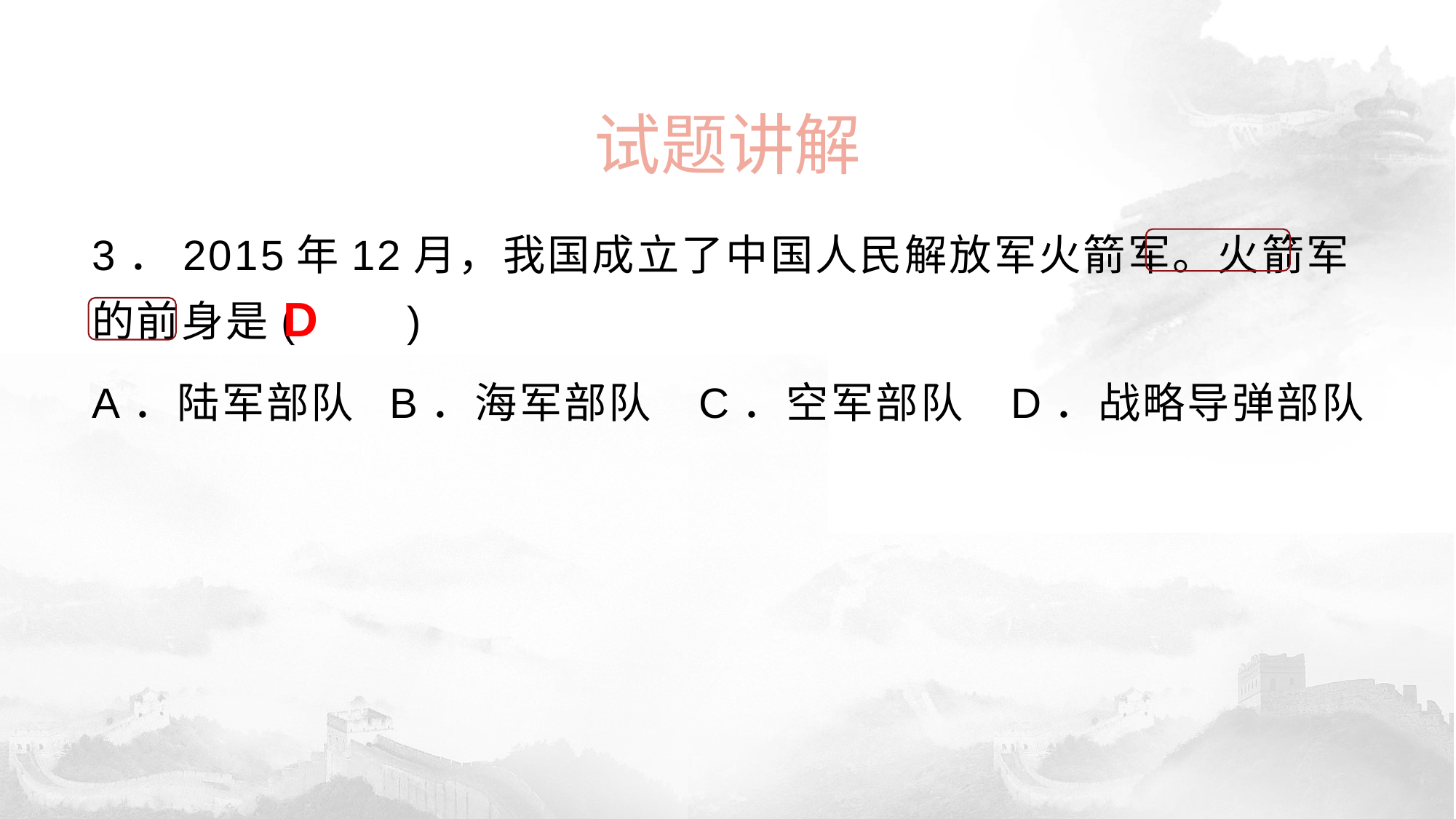

试题讲解
3．2015年12月，我国成立了中国人民解放军火箭军。火箭军的前身是(　　)
A．陆军部队  B．海军部队   C．空军部队   D．战略导弹部队

D